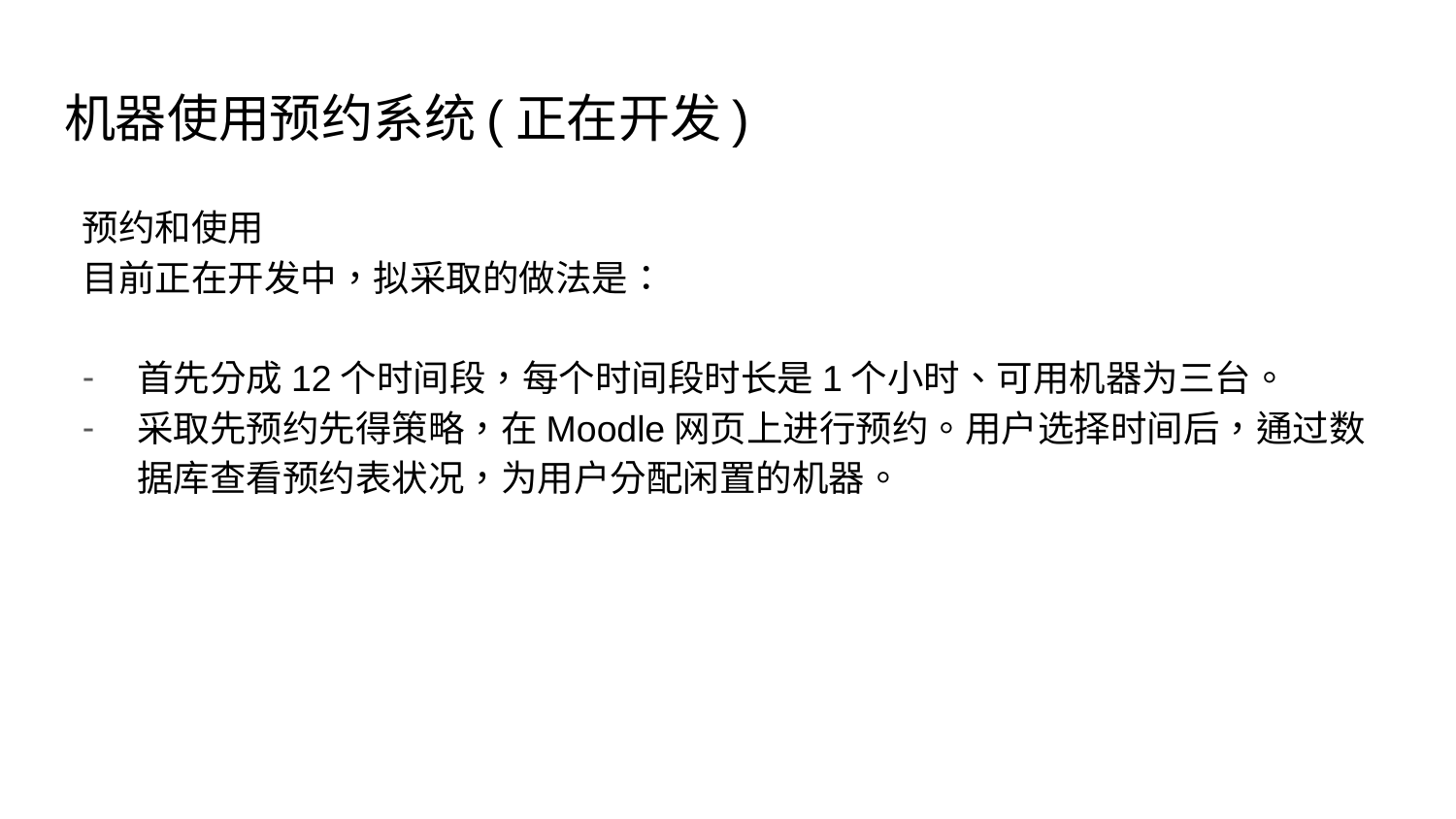

# 机器使用预约系统(正在开发)
预约和使用
目前正在开发中，拟采取的做法是：

首先分成12个时间段，每个时间段时长是1个小时、可用机器为三台。
采取先预约先得策略，在Moodle网页上进行预约。用户选择时间后，通过数据库查看预约表状况，为用户分配闲置的机器。